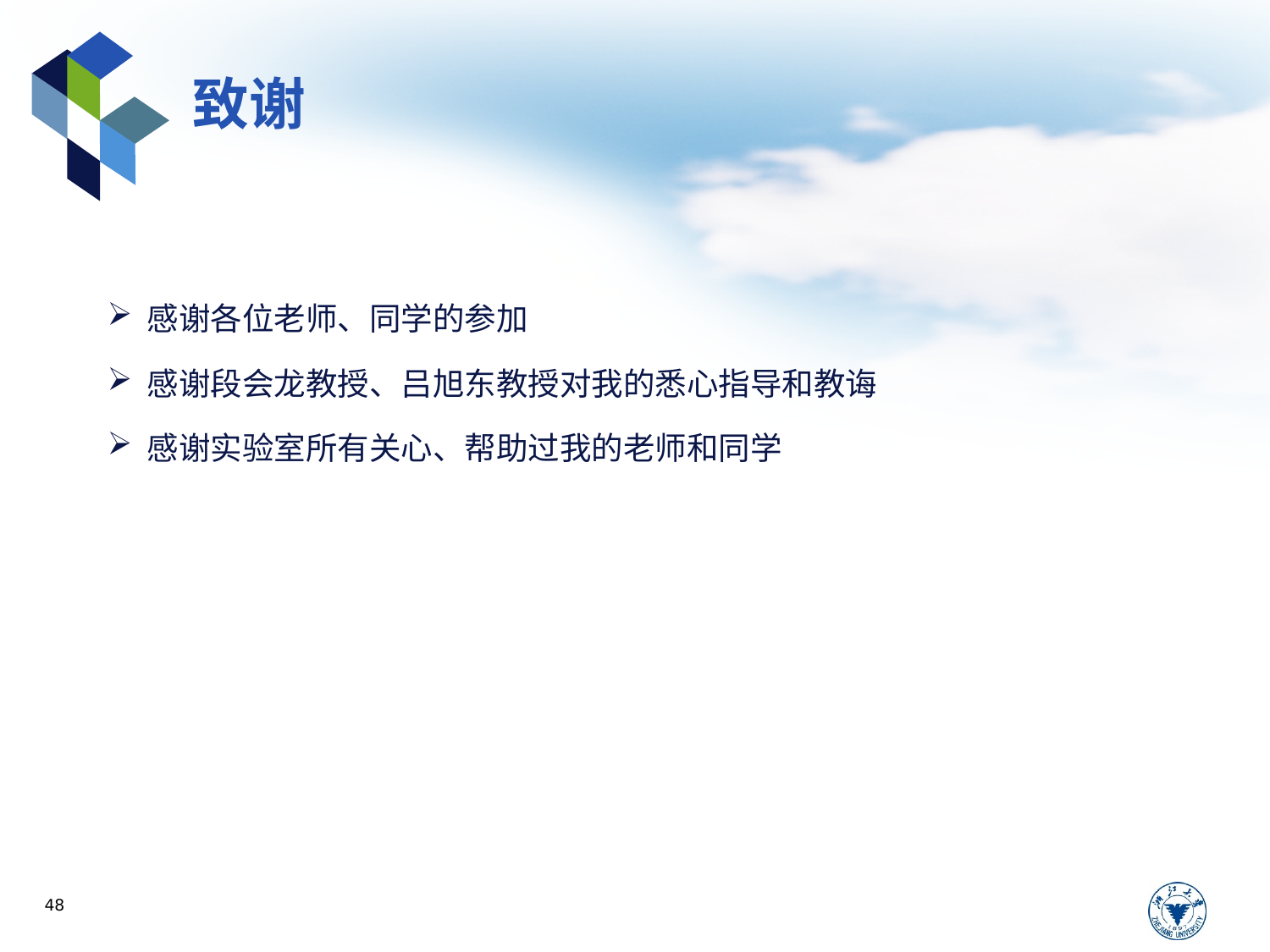

# 致谢
感谢各位老师、同学的参加
感谢段会龙教授、吕旭东教授对我的悉心指导和教诲
感谢实验室所有关心、帮助过我的老师和同学

48